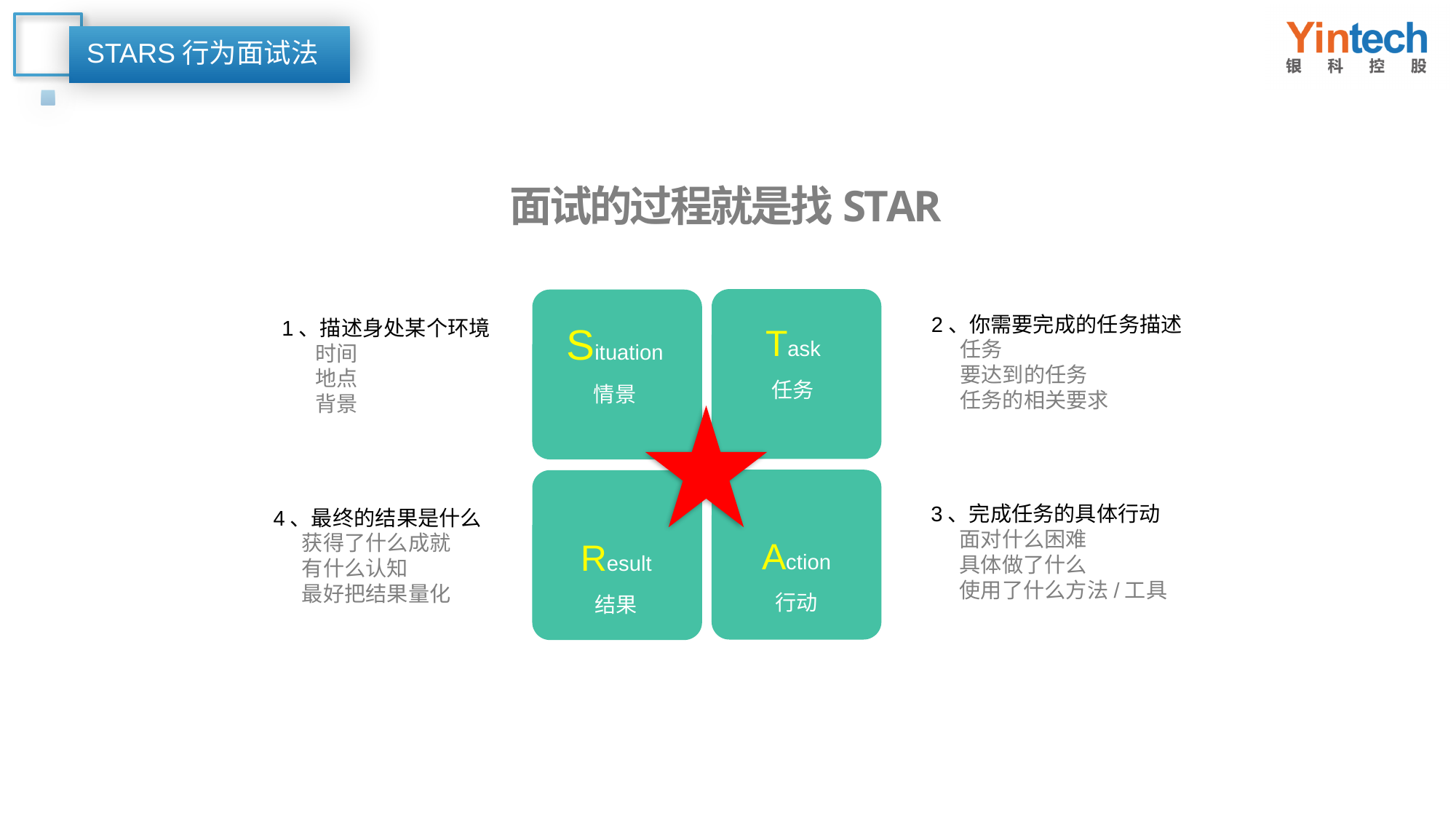

STARS行为面试法
面试的过程就是找STAR
Situation
情景

Task
任务
Action
行动
Result
结果

2、你需要完成的任务描述
     任务
     要达到的任务
     任务的相关要求
1、描述身处某个环境
      时间
      地点
      背景
3、完成任务的具体行动
     面对什么困难
     具体做了什么
     使用了什么方法/工具
4、最终的结果是什么
     获得了什么成就
     有什么认知
     最好把结果量化